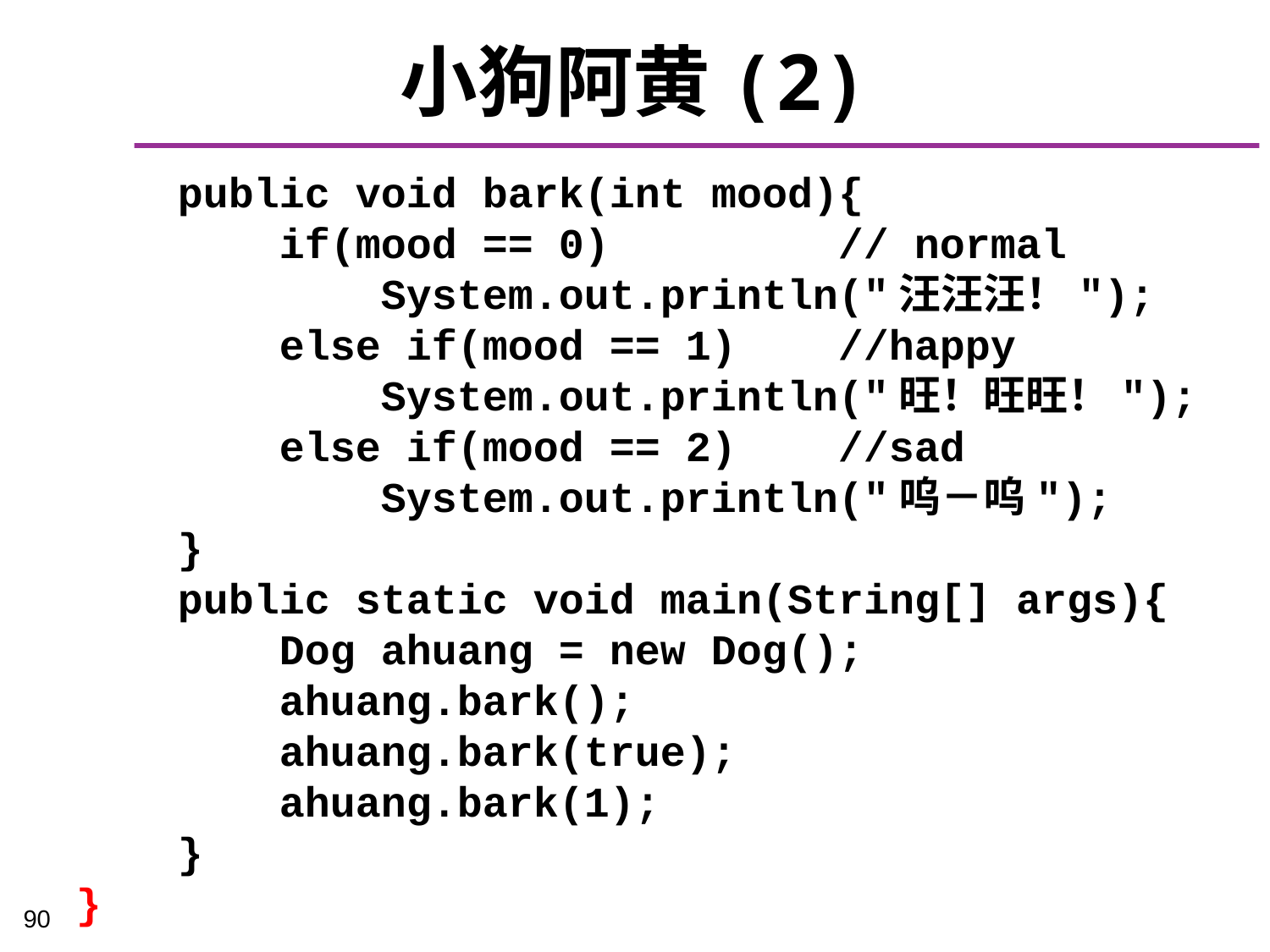

# 小狗阿黄(2)
    public void bark(int mood){
        if(mood == 0) 		// normal
            System.out.println("汪汪汪！");
        else if(mood == 1)	//happy
            System.out.println("旺！旺旺！");
        else if(mood == 2) 	//sad
            System.out.println("呜－呜");
    }
    public static void main(String[] args){
        Dog ahuang = new Dog();
        ahuang.bark();
        ahuang.bark(true);
        ahuang.bark(1);
    }
}
90